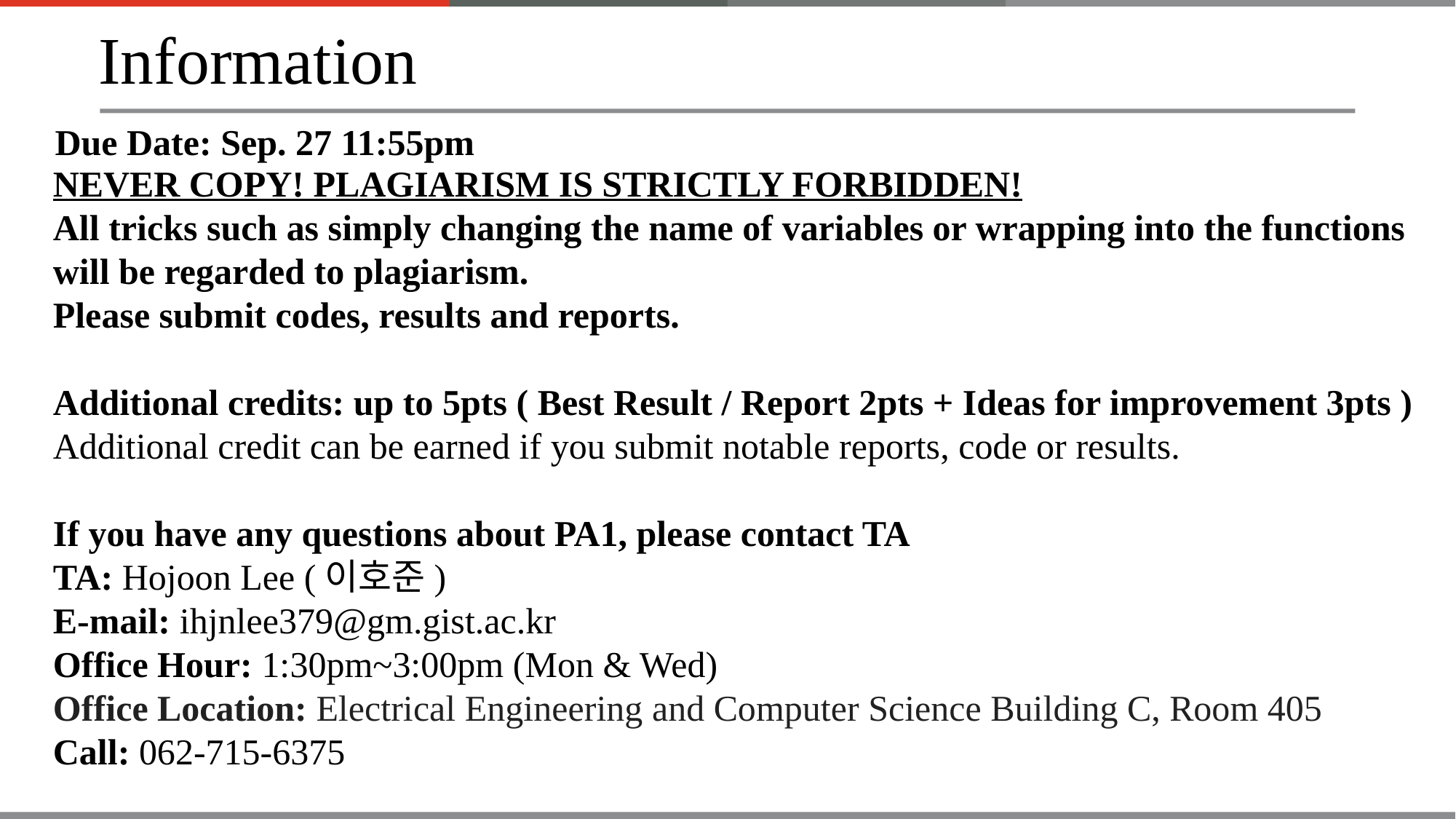

Information
Due Date: Sep. 27 11:55pm
NEVER COPY! PLAGIARISM IS STRICTLY FORBIDDEN!
All tricks such as simply changing the name of variables or wrapping into the functions will be regarded to plagiarism.
Please submit codes, results and reports.

Additional credits: up to 5pts ( Best Result / Report 2pts + Ideas for improvement 3pts )
Additional credit can be earned if you submit notable reports, code or results.

If you have any questions about PA1, please contact TA
TA: Hojoon Lee (이호준)
E-mail: ihjnlee379@gm.gist.ac.kr
Office Hour: 1:30pm~3:00pm (Mon & Wed)
Office Location: Electrical Engineering and Computer Science Building C, Room 405
Call: 062-715-6375